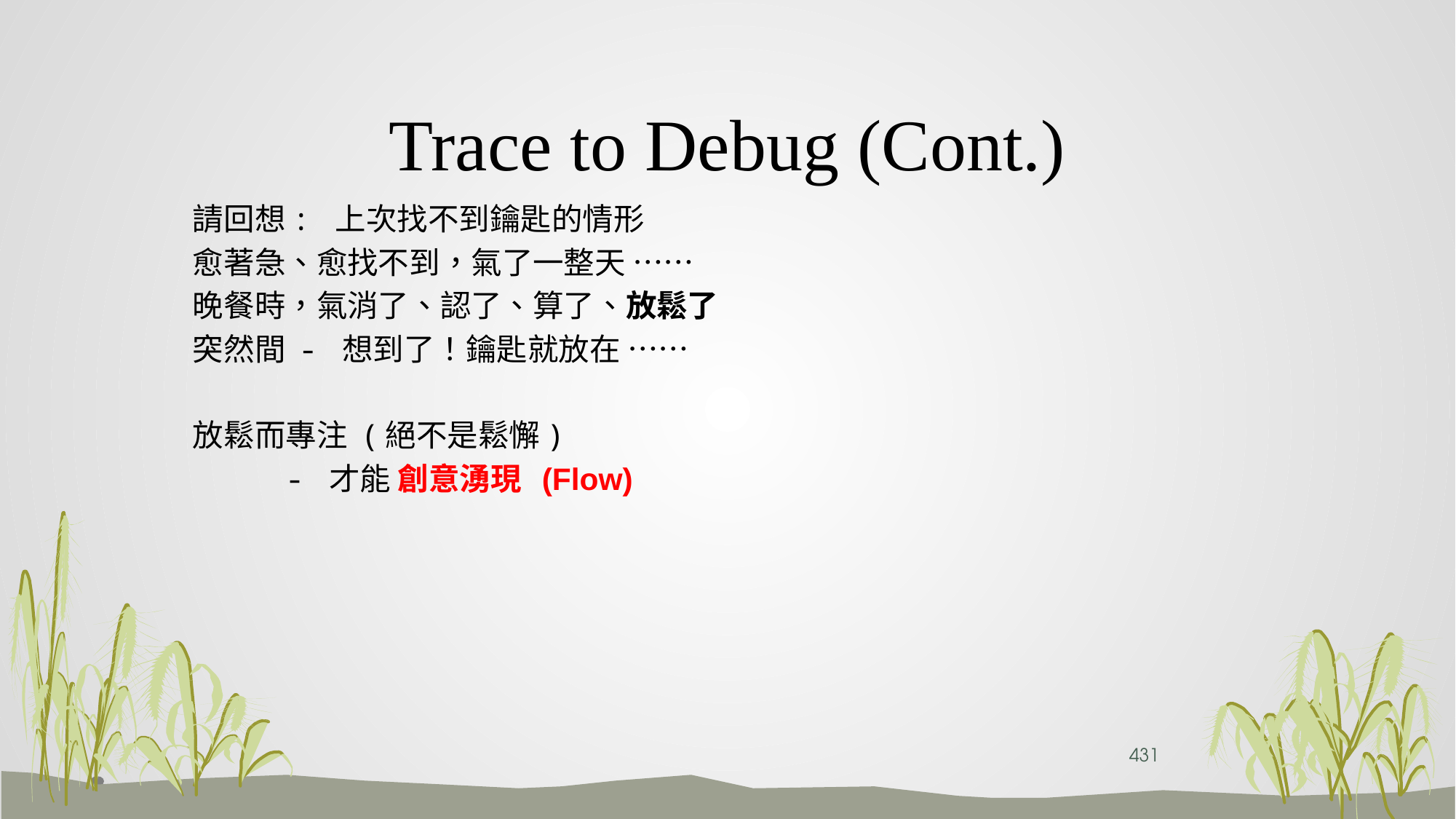

# Trace to Debug (Cont.)
請回想: 上次找不到鑰匙的情形
愈著急、愈找不到，氣了一整天 ……
晚餐時，氣消了、認了、算了、放鬆了
突然間 - 想到了！鑰匙就放在 ……

放鬆而專注 (絕不是鬆懈)
     - 才能 創意湧現  (Flow)
431